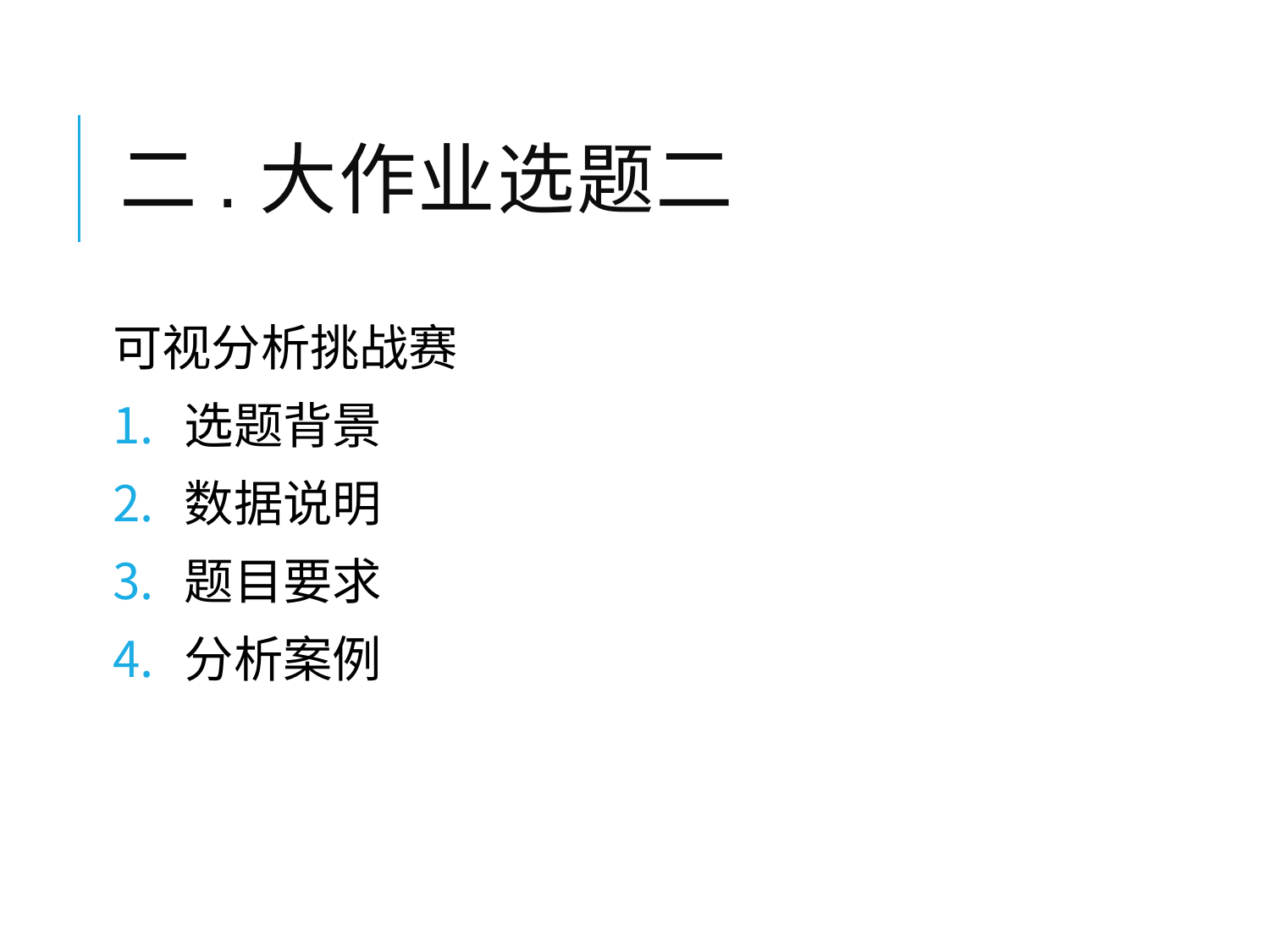

# 二.大作业选题二
可视分析挑战赛
选题背景
数据说明
题目要求
分析案例